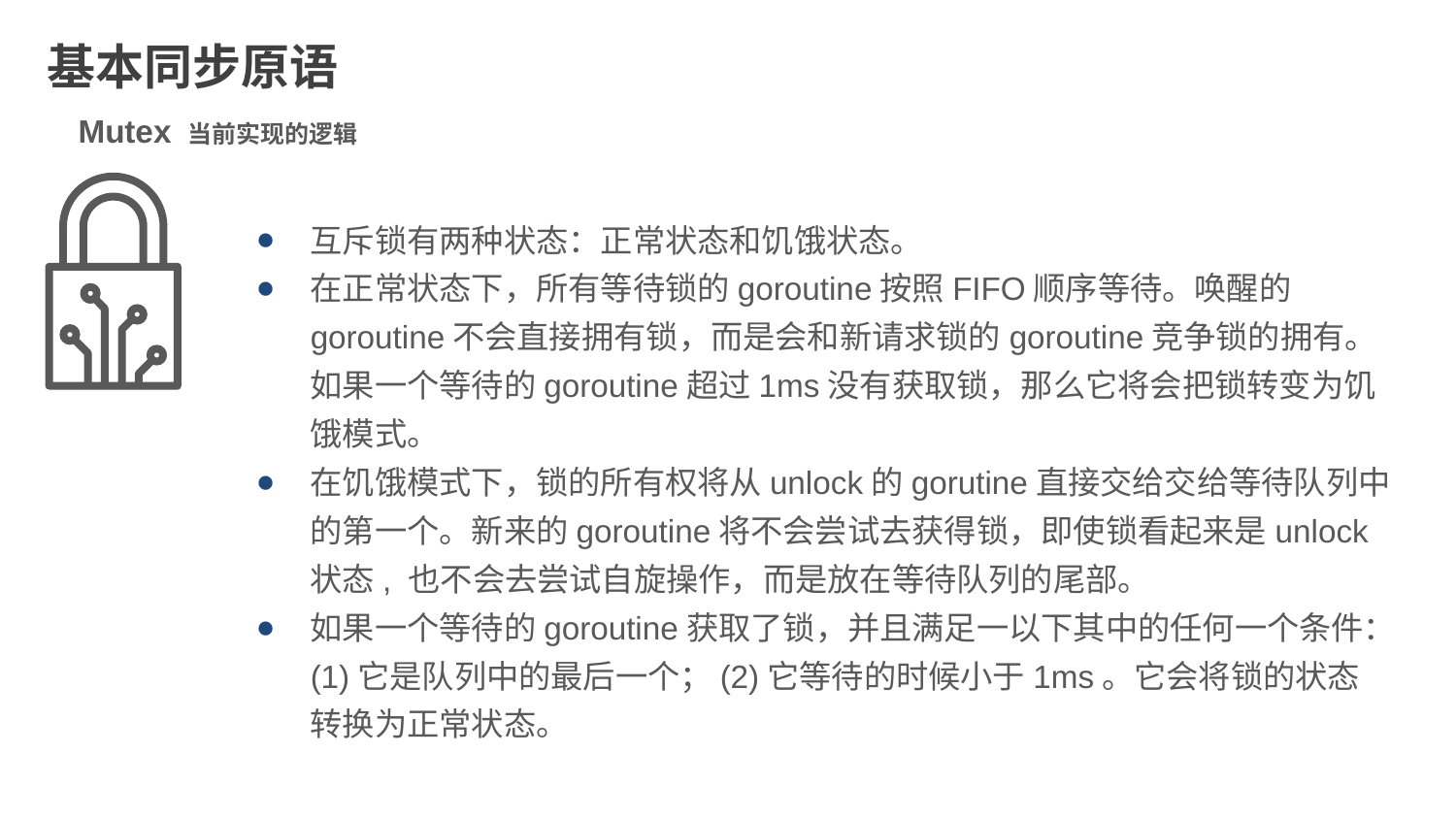

基本同步原语
Mutex 当前实现的逻辑

互斥锁有两种状态：正常状态和饥饿状态。
在正常状态下，所有等待锁的goroutine按照FIFO顺序等待。唤醒的goroutine不会直接拥有锁，而是会和新请求锁的goroutine竞争锁的拥有。 如果一个等待的goroutine超过1ms没有获取锁，那么它将会把锁转变为饥饿模式。
在饥饿模式下，锁的所有权将从unlock的gorutine直接交给交给等待队列中的第一个。新来的goroutine将不会尝试去获得锁，即使锁看起来是unlock状态, 也不会去尝试自旋操作，而是放在等待队列的尾部。
如果一个等待的goroutine获取了锁，并且满足一以下其中的任何一个条件：(1)它是队列中的最后一个；(2)它等待的时候小于1ms。它会将锁的状态转换为正常状态。